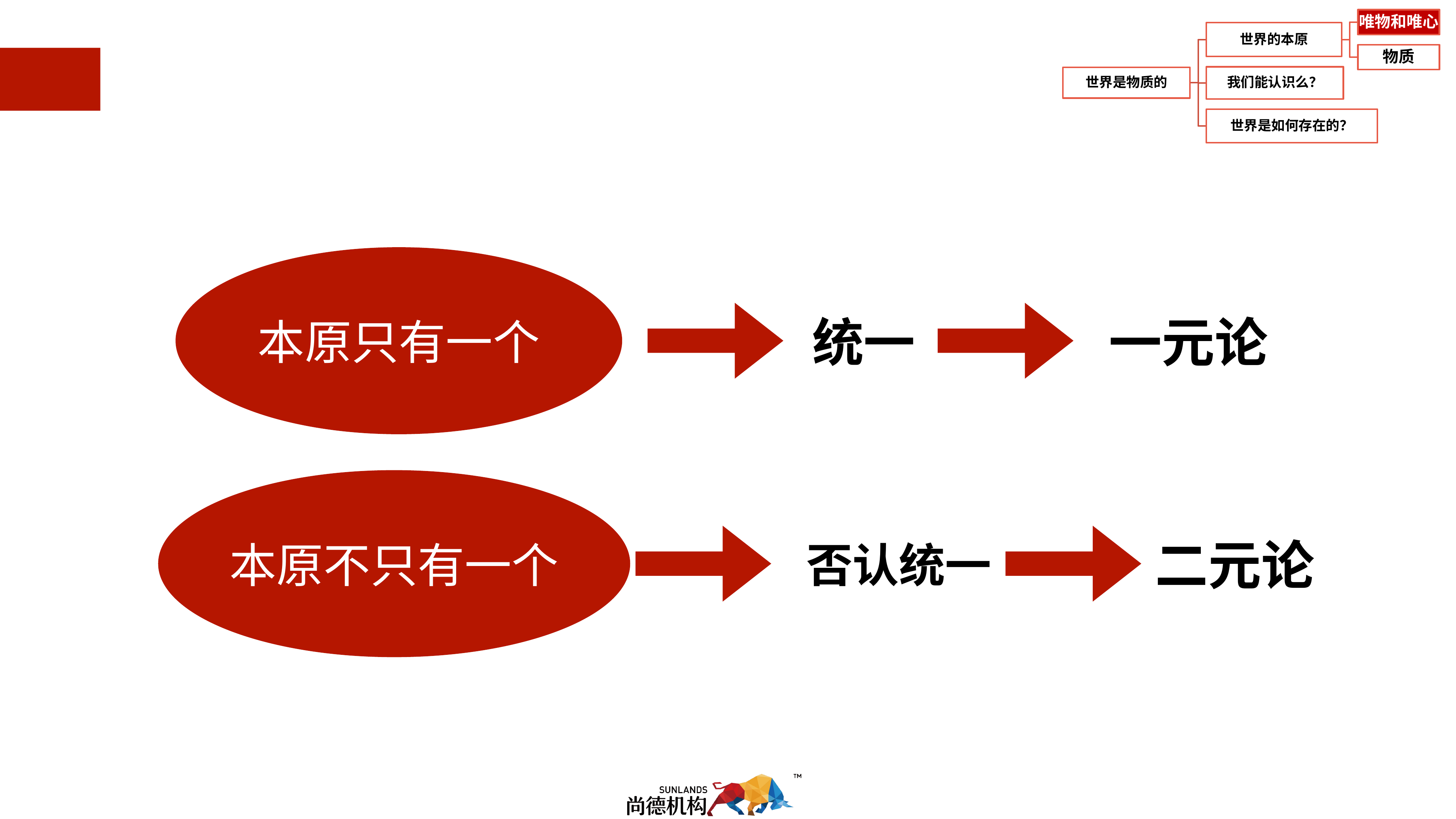

世界是物质的
世界的本原
唯物和唯心
物质
我们能认识么？
世界是如何存在的？
本原只有一个

一元论
统一
本原不只有一个

二元论
否认统一